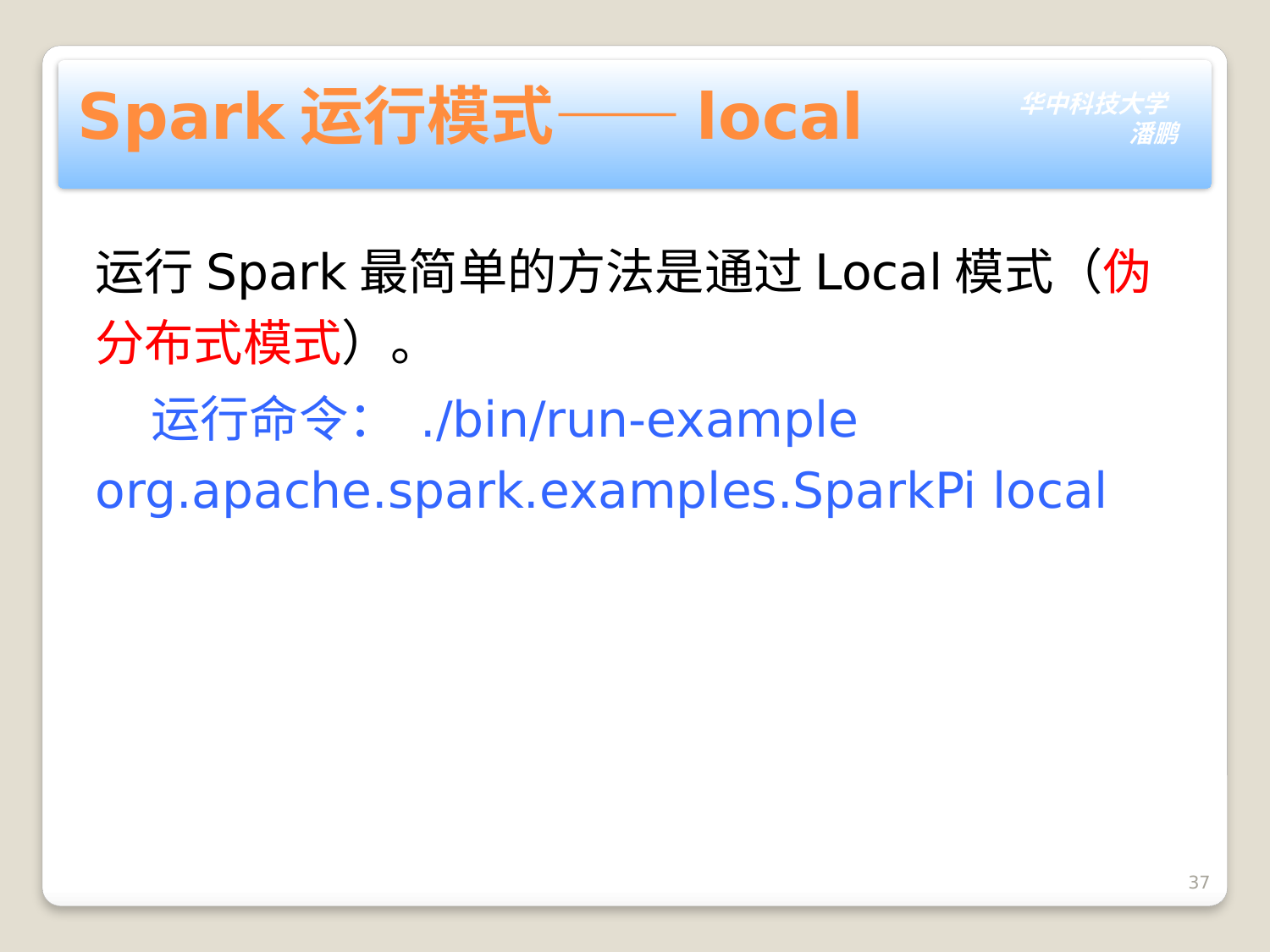

# Spark运行模式——local
运行Spark最简单的方法是通过Local模式（伪分布式模式）。
    运行命令： ./bin/run-example org.apache.spark.examples.SparkPi local

37